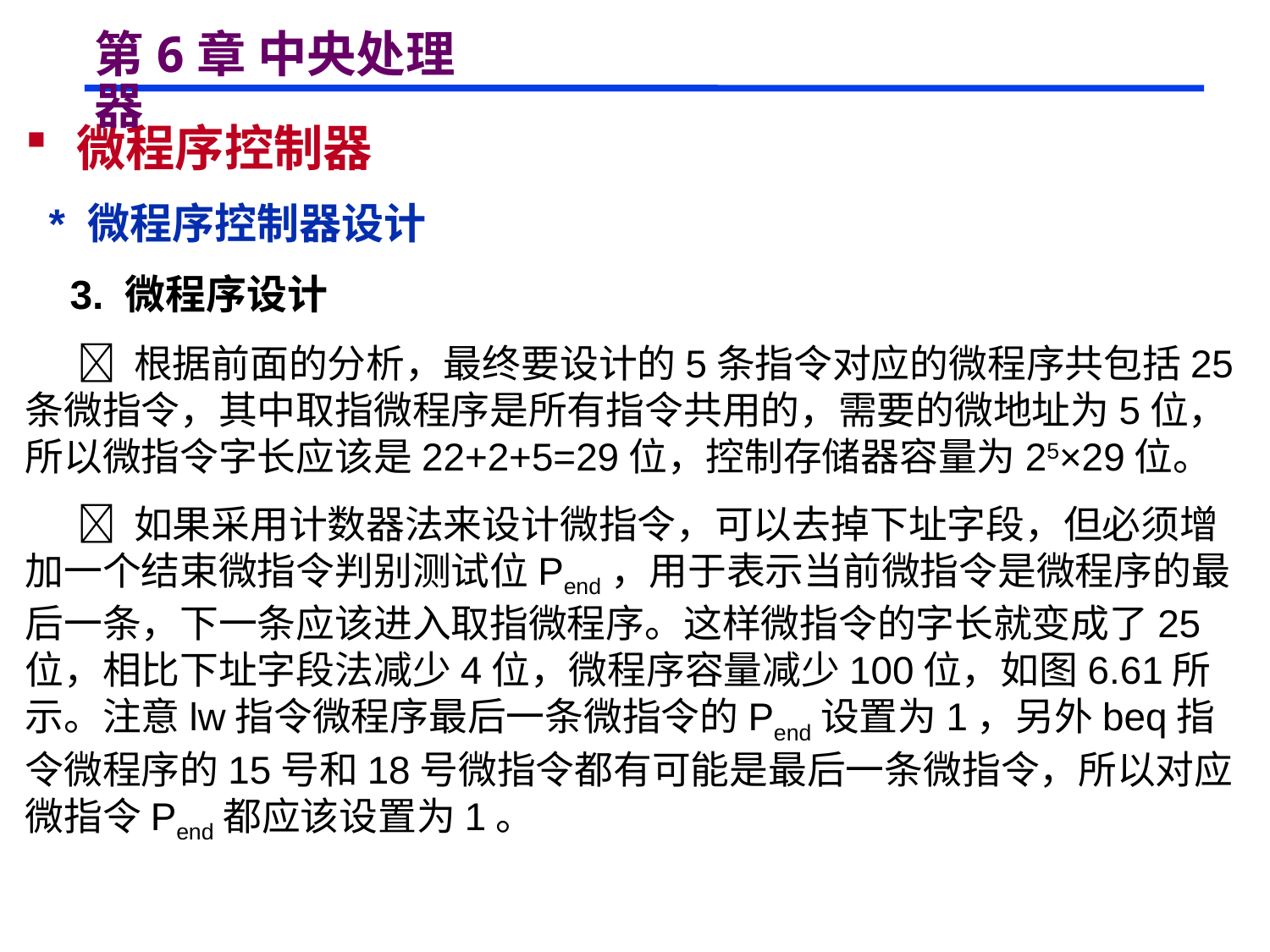

# 第6章 中央处理器
 微程序控制器
  * 微程序控制器设计
    3. 微程序设计
      • 根据前面的分析，最终要设计的5条指令对应的微程序共包括25条微指令，其中取指微程序是所有指令共用的，需要的微地址为5位，所以微指令字长应该是22+2+5=29位，控制存储器容量为25×29位。
      • 如果采用计数器法来设计微指令，可以去掉下址字段，但必须增加一个结束微指令判别测试位Pend，用于表示当前微指令是微程序的最后一条，下一条应该进入取指微程序。这样微指令的字长就变成了25位，相比下址字段法减少4位，微程序容量减少100位，如图6.61所示。注意lw指令微程序最后一条微指令的Pend设置为1，另外beq指令微程序的15号和18号微指令都有可能是最后一条微指令，所以对应微指令Pend都应该设置为1。